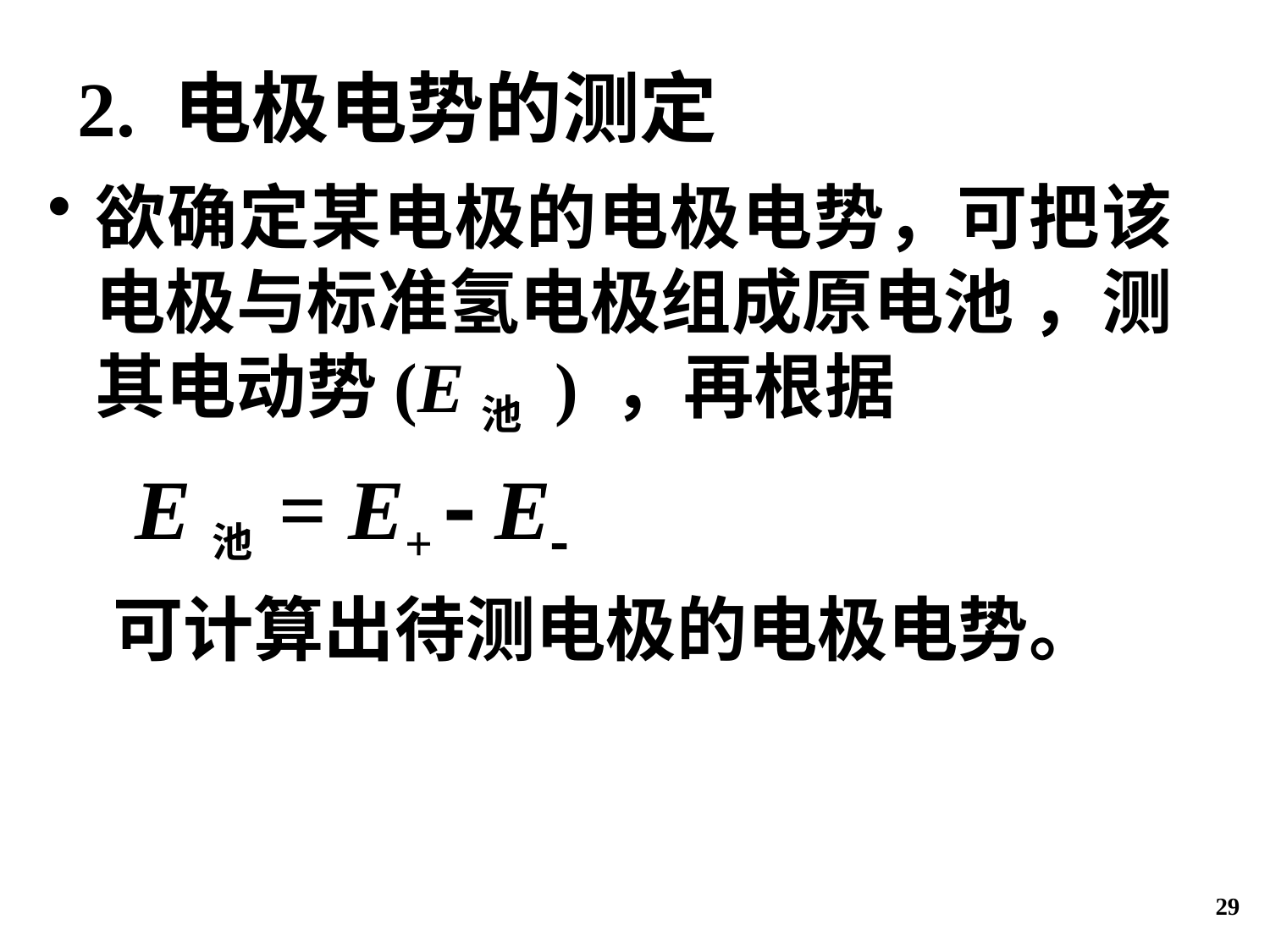

# 2. 电极电势的测定
欲确定某电极的电极电势，可把该电极与标准氢电极组成原电池 ，测其电动势(E池 ) ，再根据
     E池 = E+ − E−
   可计算出待测电极的电极电势。